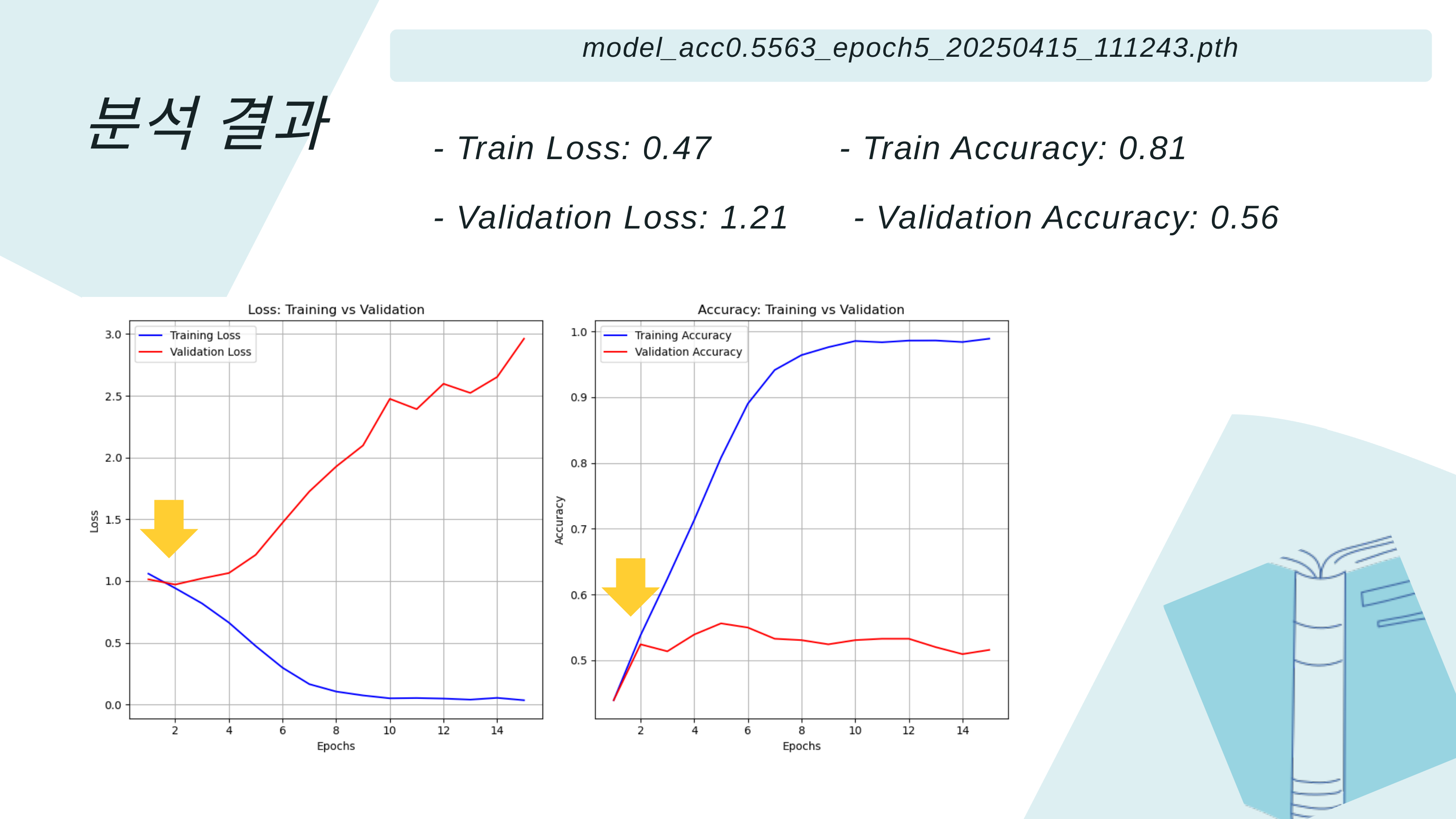

model_acc0.5563_epoch5_20250415_111243.pth
분석 결과
- Train Loss: 0.47            - Train Accuracy: 0.81
- Validation Loss: 1.21      - Validation Accuracy: 0.56